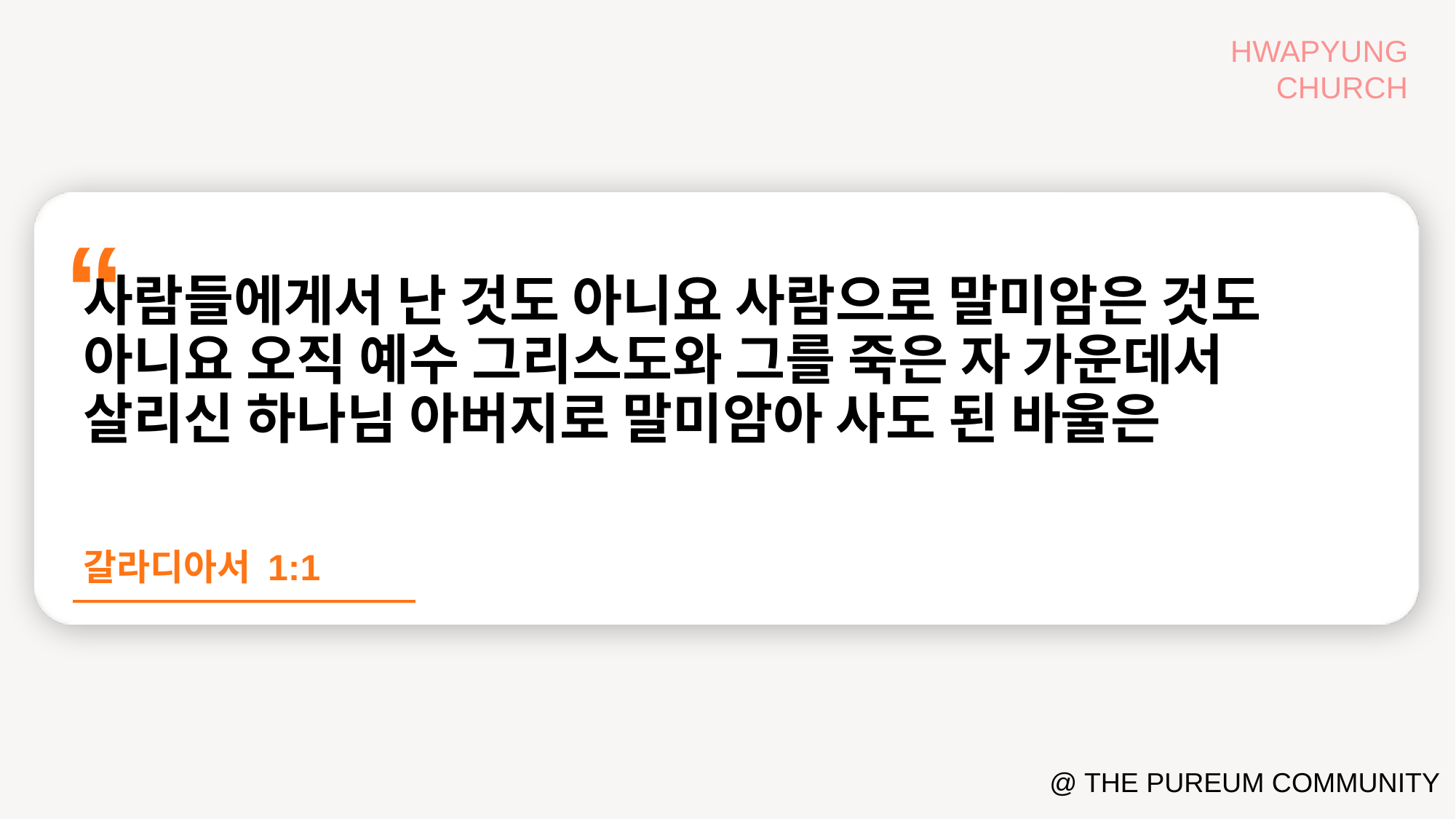

사람들에게서 난 것도 아니요 사람으로 말미암은 것도 아니요 오직 예수 그리스도와 그를 죽은 자 가운데서 살리신 하나님 아버지로 말미암아 사도 된 바울은
갈라디아서 1:1